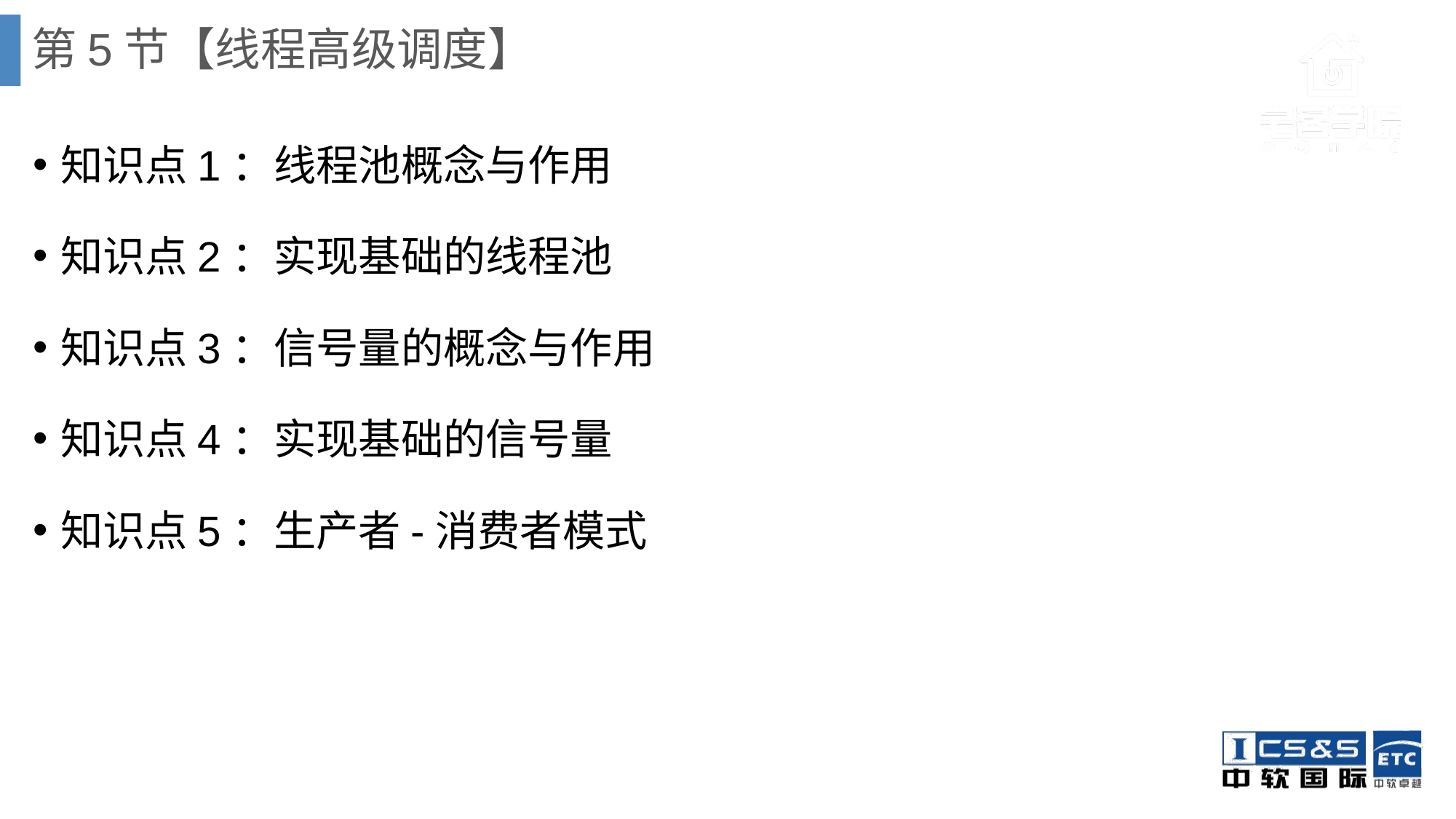

# 第5节【线程高级调度】
知识点1：线程池概念与作用
知识点2：实现基础的线程池
知识点3：信号量的概念与作用
知识点4：实现基础的信号量
知识点5：生产者-消费者模式